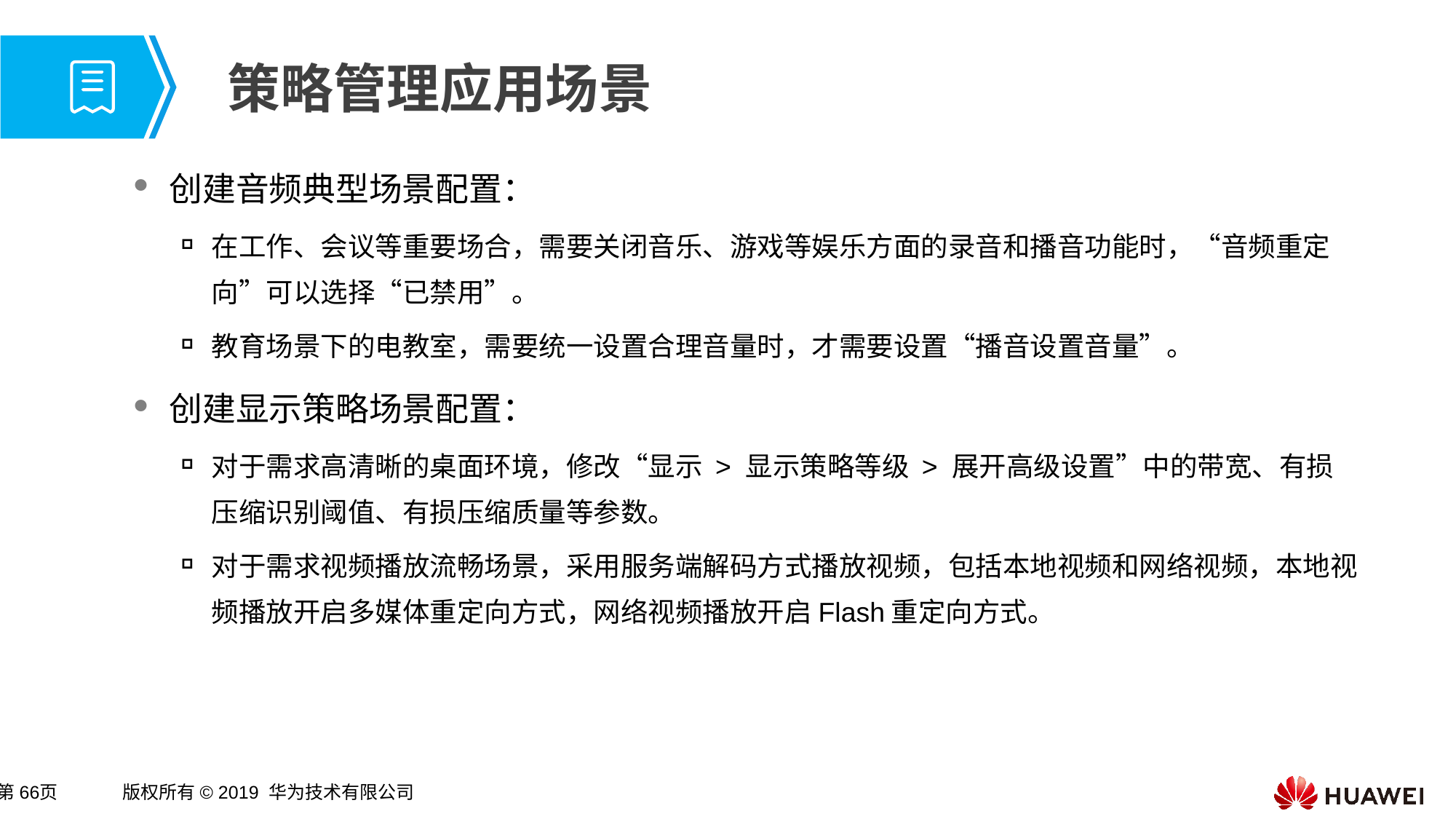

# 策略管理应用场景

创建音频典型场景配置：
在工作、会议等重要场合，需要关闭音乐、游戏等娱乐方面的录音和播音功能时，“音频重定向”可以选择“已禁用”。
教育场景下的电教室，需要统一设置合理音量时，才需要设置“播音设置音量”。
创建显示策略场景配置：
对于需求高清晰的桌面环境，修改“显示 > 显示策略等级 > 展开高级设置”中的带宽、有损压缩识别阈值、有损压缩质量等参数。
对于需求视频播放流畅场景，采用服务端解码方式播放视频，包括本地视频和网络视频，本地视频播放开启多媒体重定向方式，网络视频播放开启Flash重定向方式。